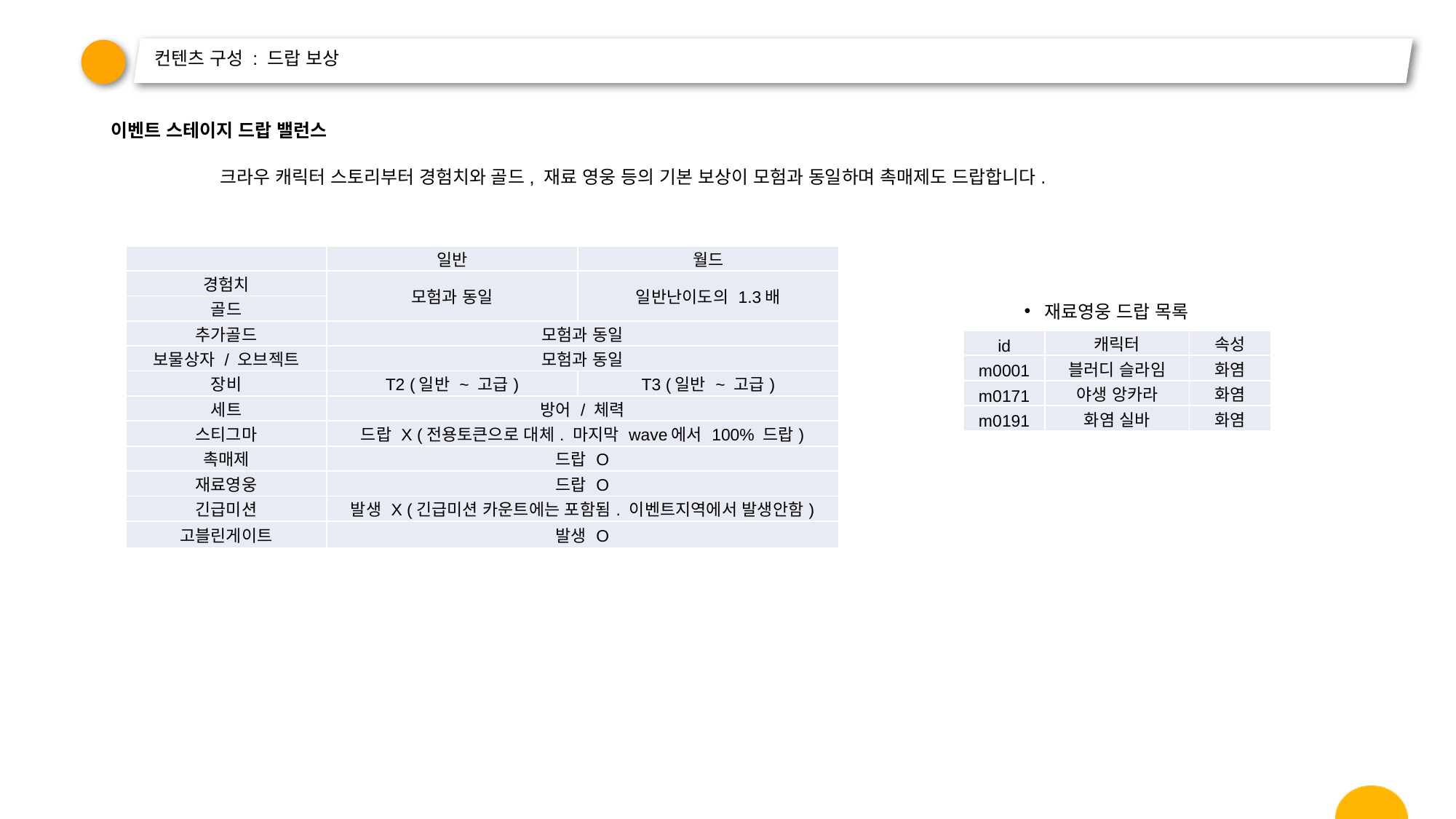

# 컨텐츠 구성 : 드랍 보상
이벤트 스테이지 드랍 밸런스
	크라우 캐릭터 스토리부터 경험치와 골드, 재료 영웅 등의 기본 보상이 모험과 동일하며 촉매제도 드랍합니다.
|  | 일반 | 월드 |
| --- | --- | --- |
| 경험치 | 모험과 동일 | 일반난이도의 1.3배 |
| 골드 |  |  |
| 추가골드 | 모험과 동일 |  |
| 보물상자 / 오브젝트 | 모험과 동일 |  |
| 장비 | T2 (일반 ~ 고급) | T3 (일반 ~ 고급) |
| 세트 | 방어 / 체력 |  |
| 스티그마 | 드랍 X (전용토큰으로 대체. 마지막 wave에서 100% 드랍) |  |
| 촉매제 | 드랍 O |  |
| 재료영웅 | 드랍 O |  |
| 긴급미션 | 발생 X (긴급미션 카운트에는 포함됨. 이벤트지역에서 발생안함) |  |
| 고블린게이트 | 발생 O |  |
재료영웅 드랍 목록
| id | 캐릭터 | 속성 |
| --- | --- | --- |
| m0001 | 블러디 슬라임 | 화염 |
| m0171 | 야생 앙카라 | 화염 |
| m0191 | 화염 실바 | 화염 |